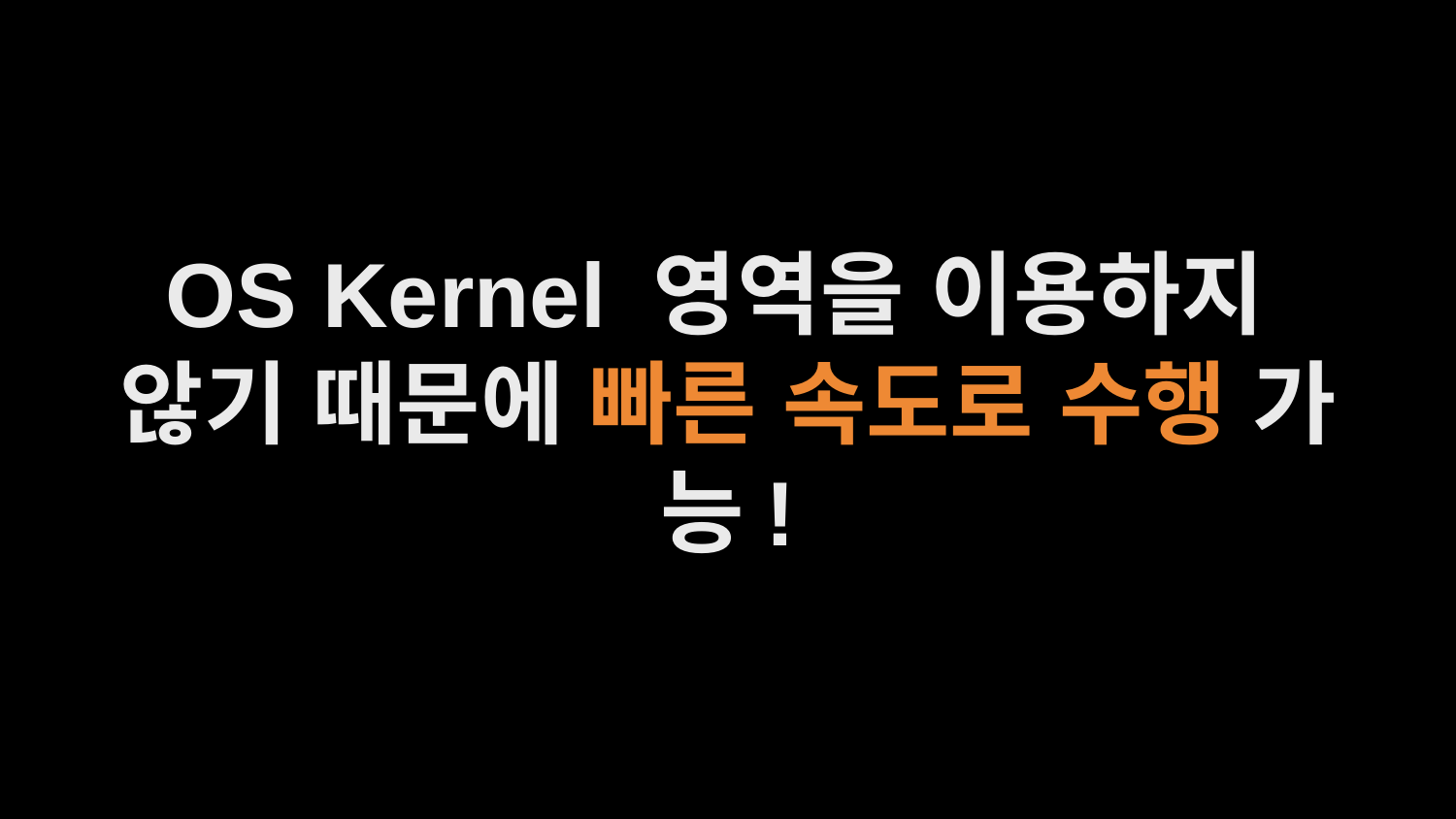

OS Kernel 영역을 이용하지
않기 때문에 빠른 속도로 수행 가능!